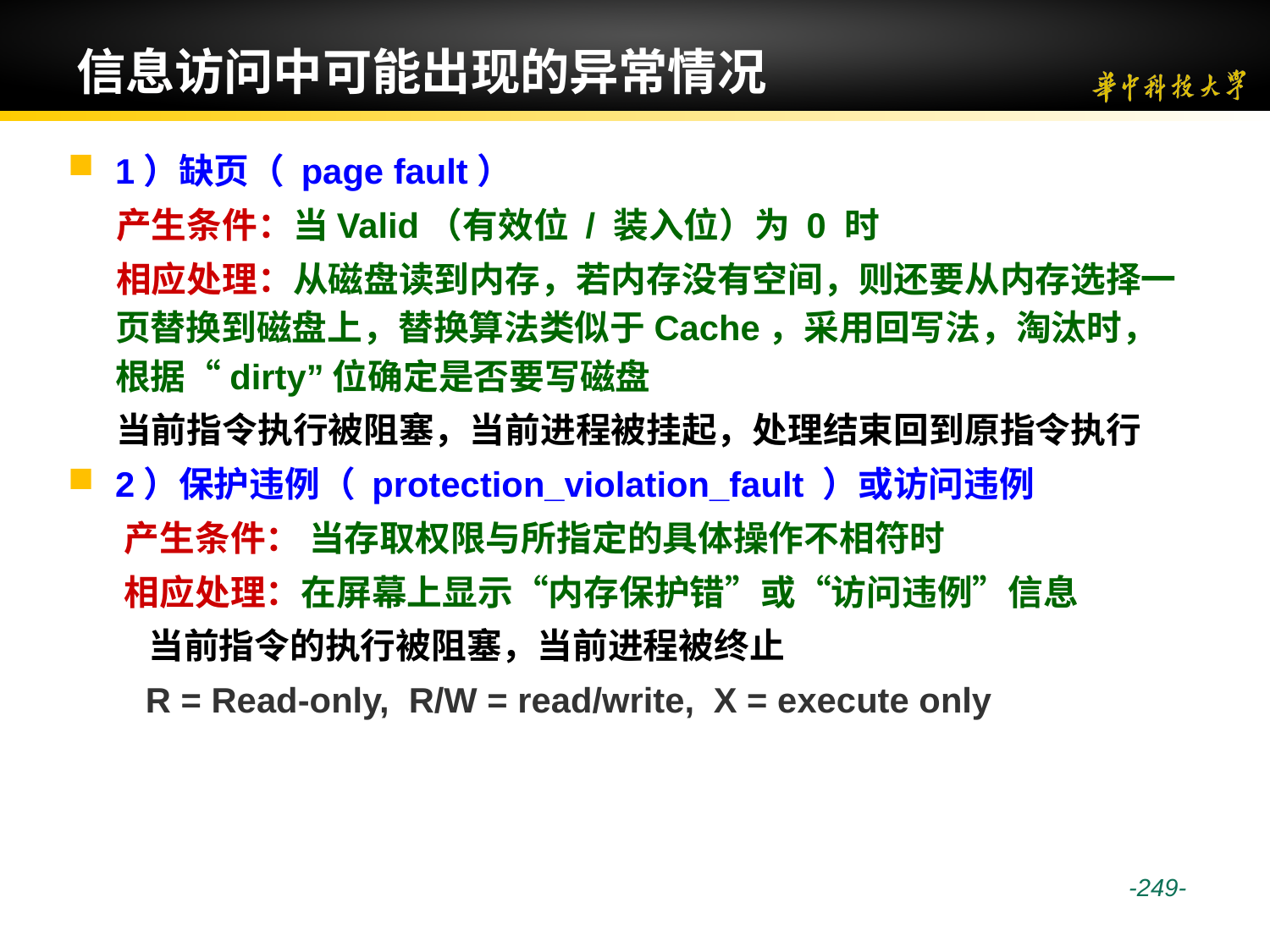

# 信息访问中可能出现的异常情况
1）缺页（ page fault）
     产生条件：当Valid（有效位 / 装入位）为 0 时
     相应处理：从磁盘读到内存，若内存没有空间，则还要从内存选择一页替换到磁盘上，替换算法类似于Cache，采用回写法，淘汰时，根据“dirty”位确定是否要写磁盘
     当前指令执行被阻塞，当前进程被挂起，处理结束回到原指令执行
2）保护违例（ protection_violation_fault ）或访问违例
      产生条件： 当存取权限与所指定的具体操作不相符时
      相应处理：在屏幕上显示“内存保护错”或“访问违例”信息
         当前指令的执行被阻塞，当前进程被终止
        R = Read-only,  R/W = read/write,  X = execute only

 -249-